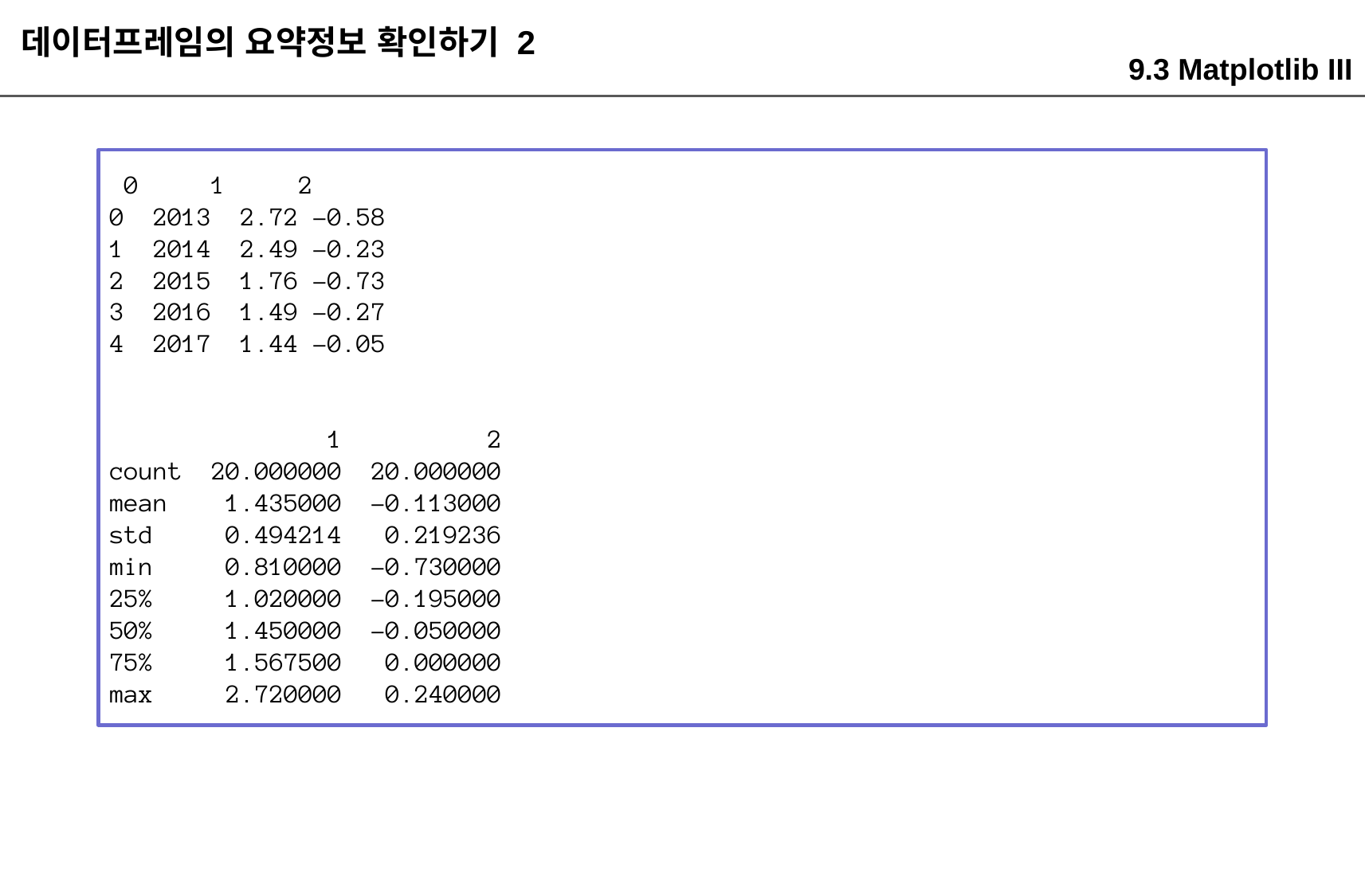

데이터프레임의 요약정보 확인하기 2
9.3 Matplotlib III
 0     1     2
0  2013  2.72 -0.58
1  2014  2.49 -0.23
2  2015  1.76 -0.73
3  2016  1.49 -0.27
4  2017  1.44 -0.05

               1          2
count  20.000000  20.000000
mean    1.435000  -0.113000
std     0.494214   0.219236
min     0.810000  -0.730000
25%     1.020000  -0.195000
50%     1.450000  -0.050000
75%     1.567500   0.000000
max     2.720000   0.240000